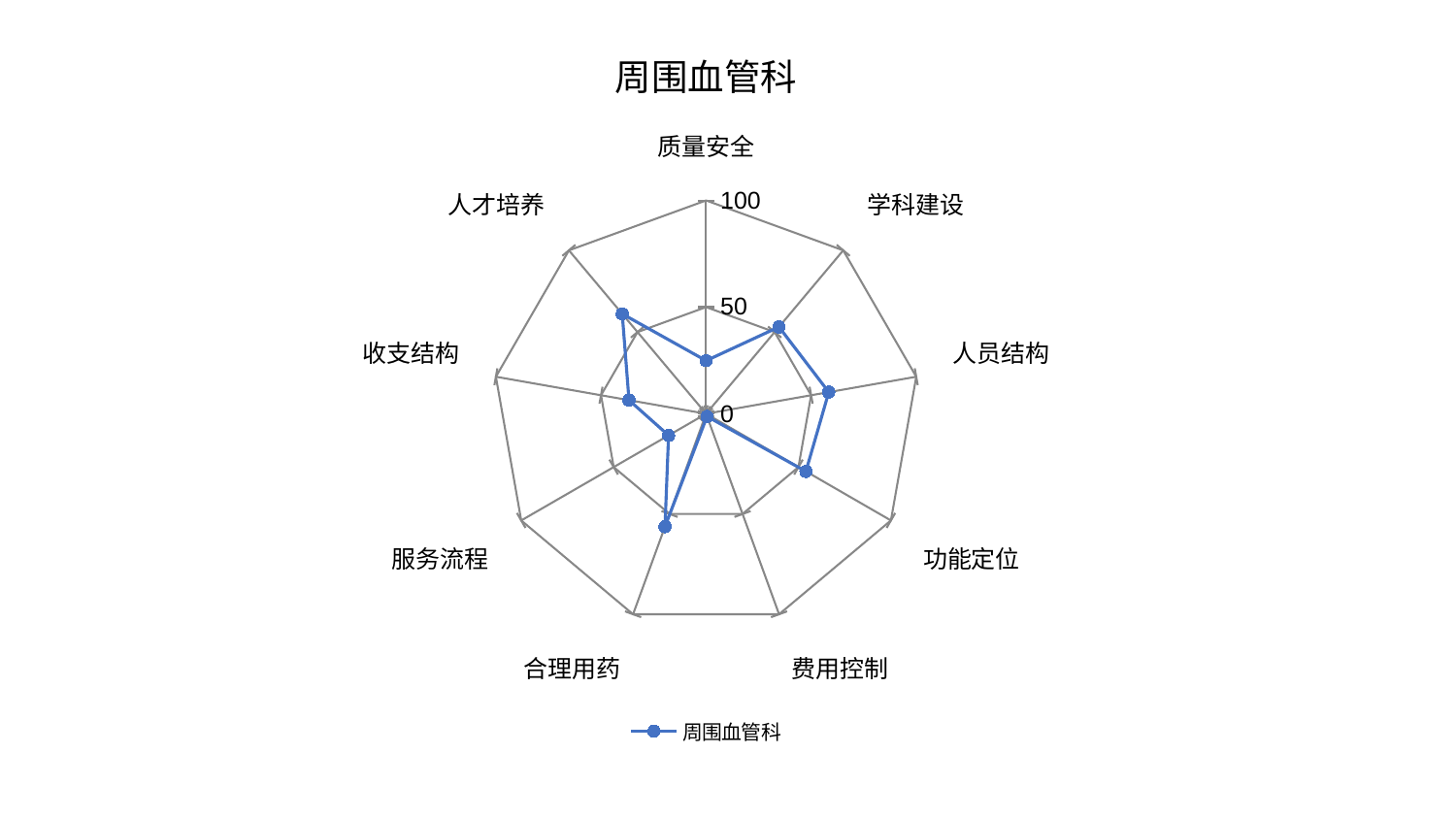

### Chart: 周围血管科

| Category | 周围血管科 |
|---|---|
| 质量安全 | 24.901895853734324 |
| 学科建设 | 53.138743374979846 |
| 人员结构 | 58.37425180403619 |
| 功能定位 | 54.03557371780461 |
| 费用控制 | 1.356992292483882 |
| 合理用药 | 56.31766531345643 |
| 服务流程 | 20.31931310592806 |
| 收支结构 | 36.684651447295536 |
| 人才培养 | 61.12628815585658 |
96